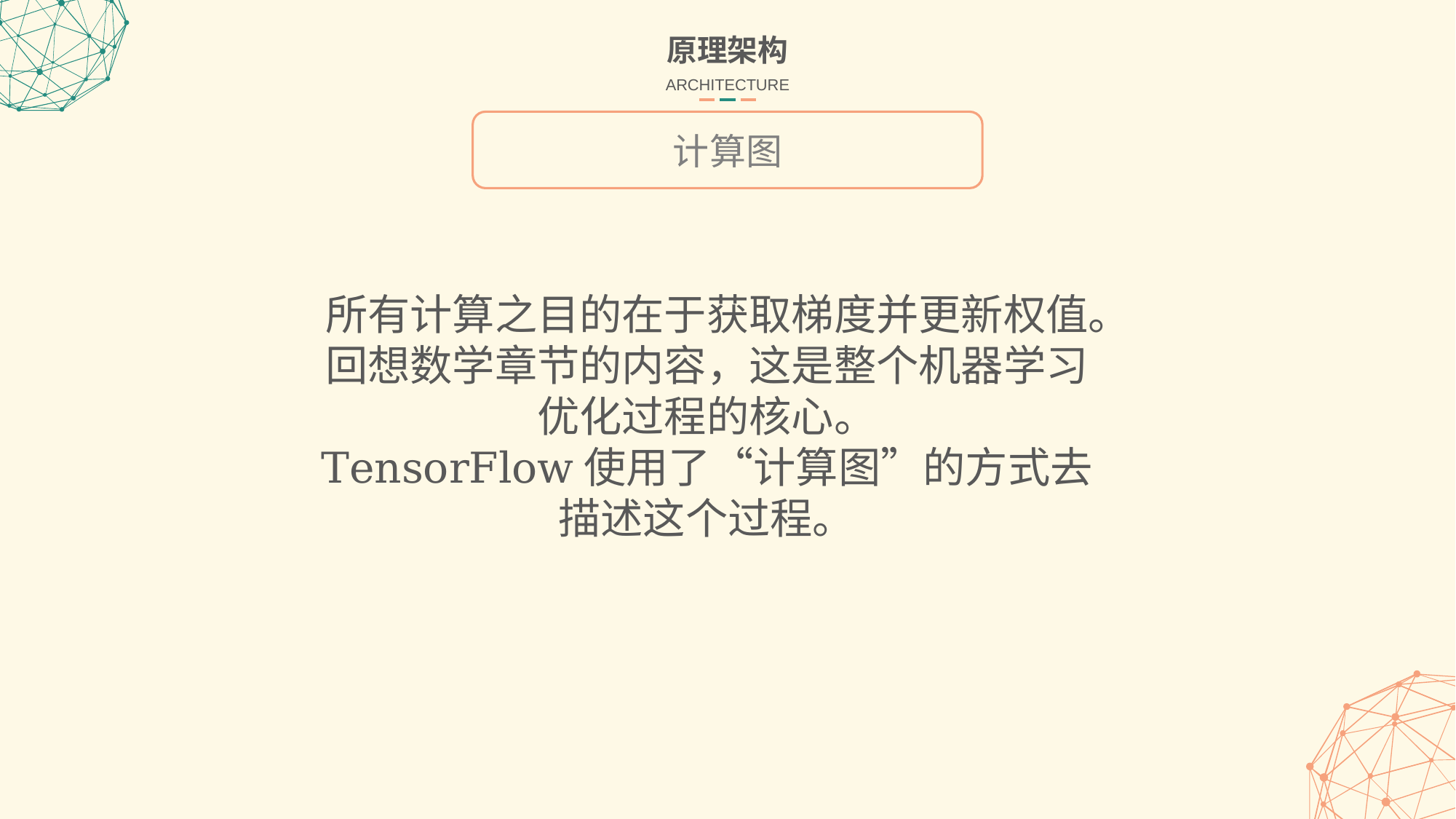

原理架构
ARCHITECTURE
计算图
所有计算之目的在于获取梯度并更新权值。回想数学章节的内容，这是整个机器学习优化过程的核心。
TensorFlow使用了“计算图”的方式去描述这个过程。